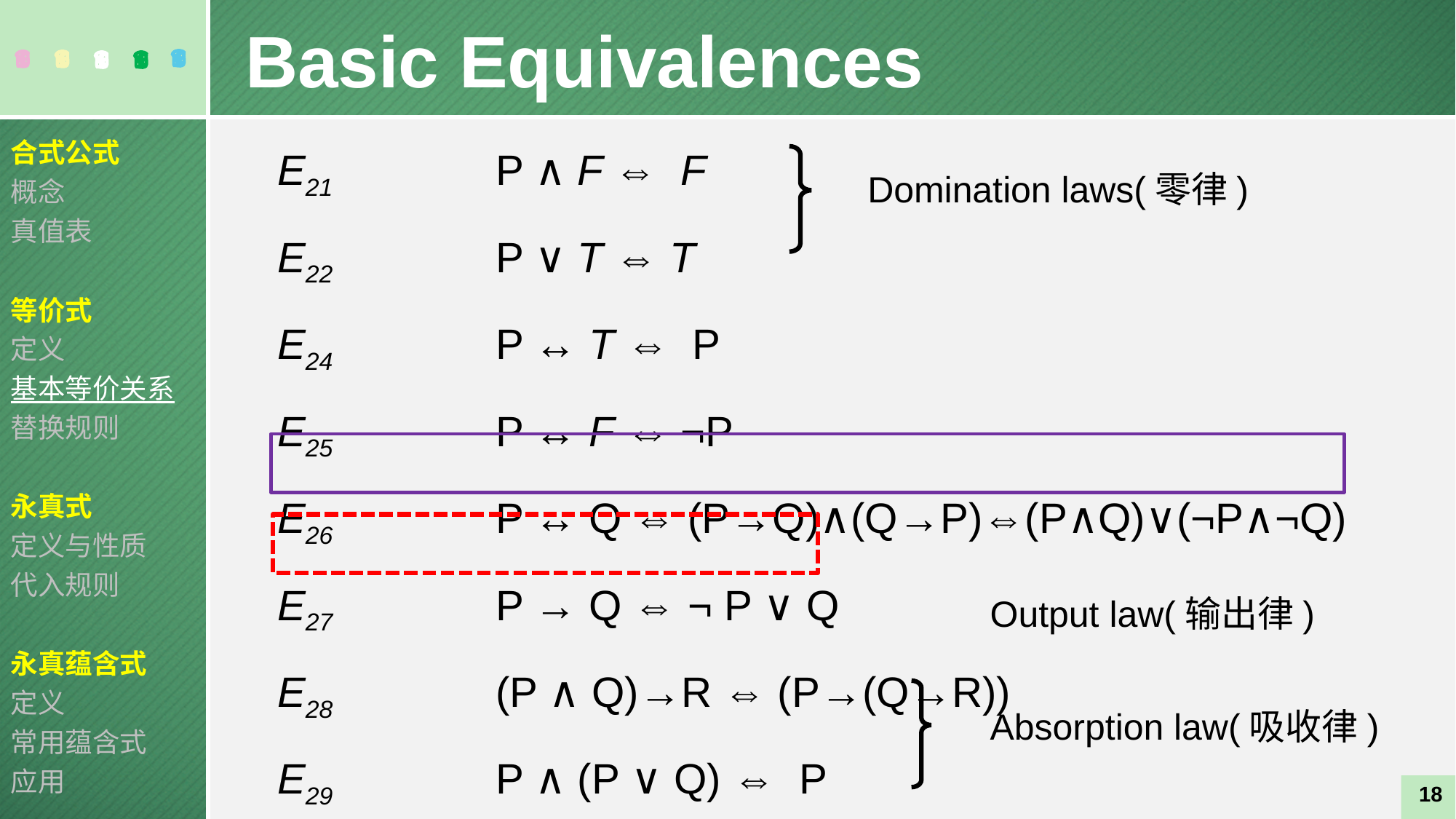

Basic Equivalences

E21  		P ∧ F ⇔  F
E22  		P ∨ T ⇔ T
E24  		P ↔ T ⇔  P
E25		P ↔ F ⇔ ¬P
E26  		P ↔ Q ⇔ (P→Q)∧(Q→P)⇔(P∧Q)∨(¬P∧¬Q)
E27  		P → Q ⇔ ¬ P ∨ Q
E28  		(P ∧ Q)→R ⇔ (P→(Q→R))
E29 		P ∧ (P ∨ Q) ⇔  P
E30  		P ∨ (P ∧ Q) ⇔  P

合式公式
概念
真值表

等价式
定义
基本等价关系
替换规则

永真式
定义与性质
代入规则

永真蕴含式
定义
常用蕴含式
应用

Domination laws(零律)

Output law(输出律)

Absorption law(吸收律)
18